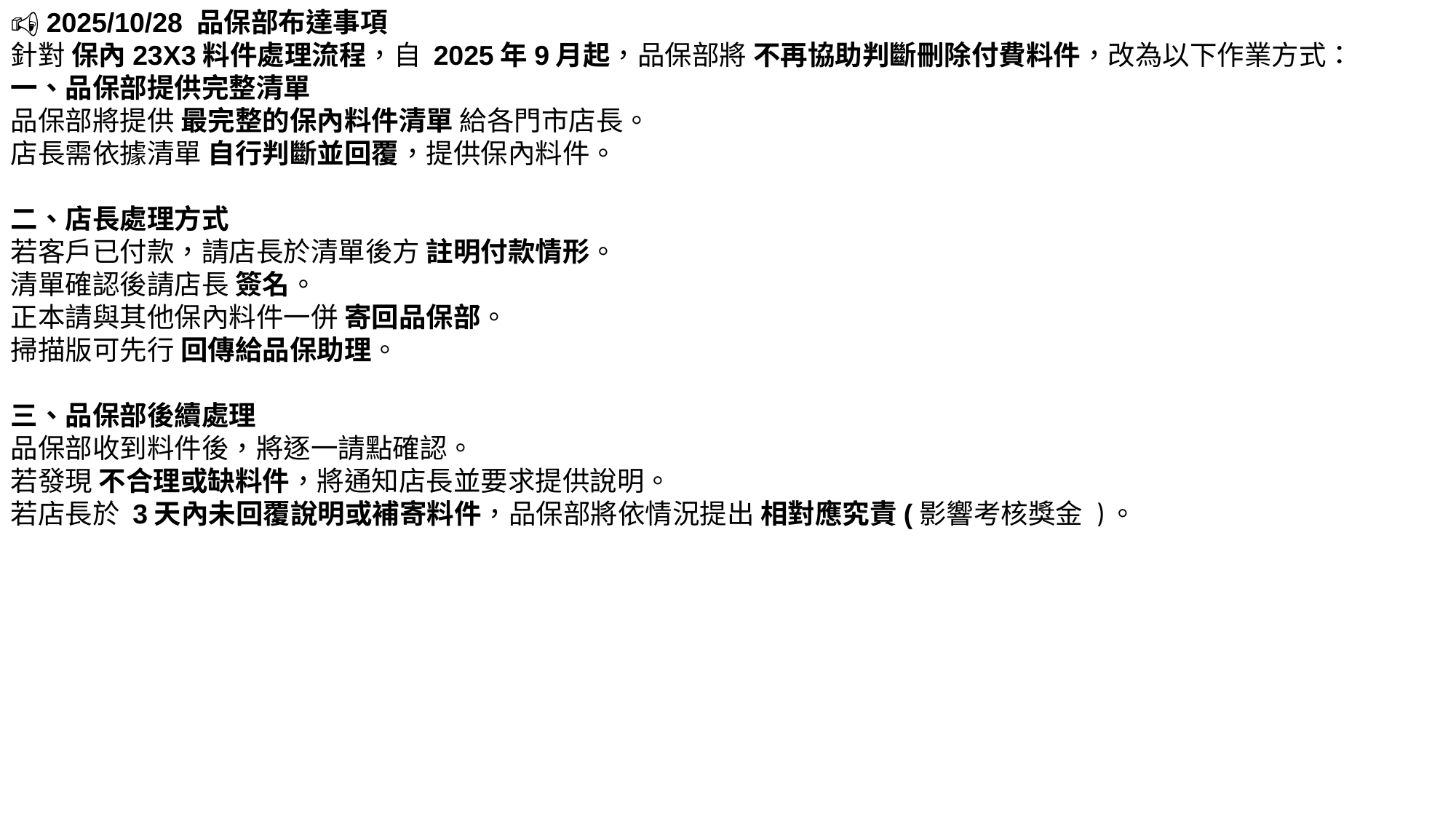

📢 2025/10/28 品保部布達事項
針對 保內23X3料件處理流程，自 2025年9月起，品保部將 不再協助判斷刪除付費料件，改為以下作業方式：
一、品保部提供完整清單
品保部將提供 最完整的保內料件清單 給各門市店長。
店長需依據清單 自行判斷並回覆，提供保內料件。

二、店長處理方式
若客戶已付款，請店長於清單後方 註明付款情形。
清單確認後請店長 簽名。
正本請與其他保內料件一併 寄回品保部。
掃描版可先行 回傳給品保助理。

三、品保部後續處理
品保部收到料件後，將逐一請點確認。
若發現 不合理或缺料件，將通知店長並要求提供說明。
若店長於 3天內未回覆說明或補寄料件，品保部將依情況提出 相對應究責(影響考核獎金 )。